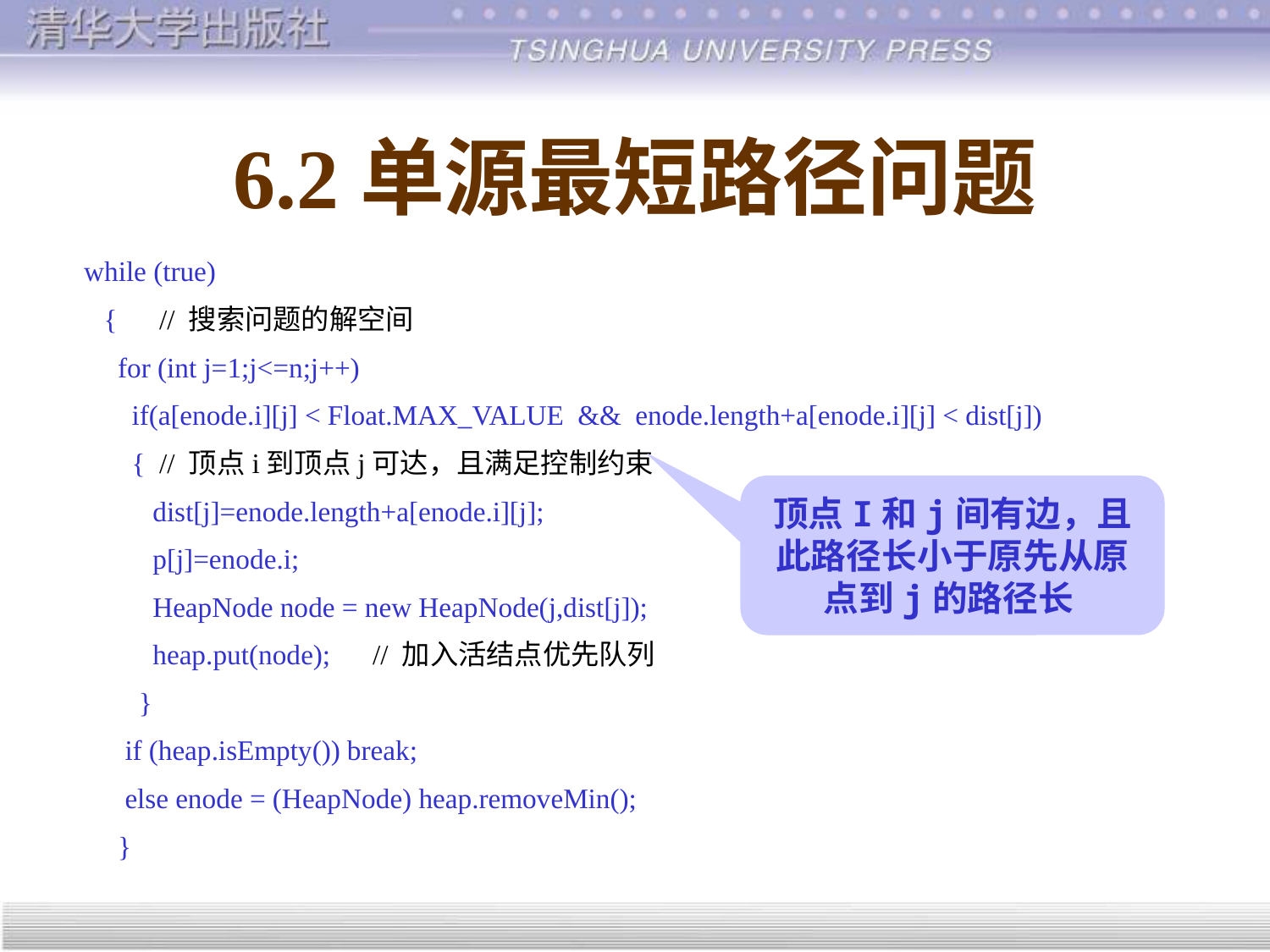

# 6.2	单源最短路径问题
 while (true)
    {      // 搜索问题的解空间
      for (int j=1;j<=n;j++)
        if(a[enode.i][j] < Float.MAX_VALUE  &&  enode.length+a[enode.i][j] < dist[j])
        {  // 顶点i到顶点j可达，且满足控制约束
           dist[j]=enode.length+a[enode.i][j];
           p[j]=enode.i;
           HeapNode node = new HeapNode(j,dist[j]);
           heap.put(node);      // 加入活结点优先队列
         }
       if (heap.isEmpty()) break;
       else enode = (HeapNode) heap.removeMin();
      }
顶点I和j间有边，且此路径长小于原先从原点到j的路径长
46